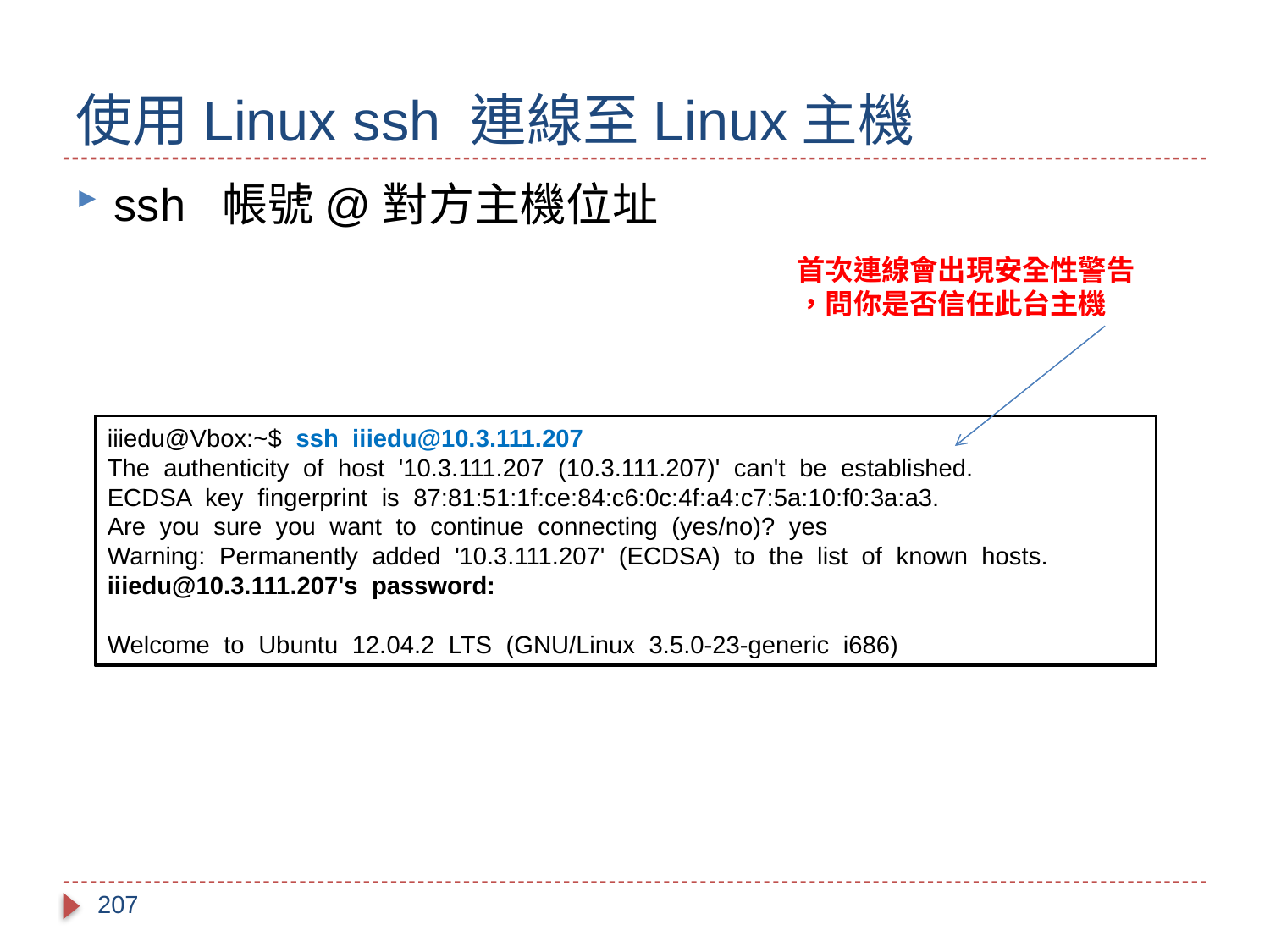

# 使用Linux ssh 連線至Linux主機
ssh  帳號@對方主機位址

首次連線會出現安全性警告
，問你是否信任此台主機
iiiedu@Vbox:~$  ssh  iiiedu@10.3.111.207
The  authenticity  of  host  '10.3.111.207  (10.3.111.207)'  can't  be  established.
ECDSA  key  fingerprint  is  87:81:51:1f:ce:84:c6:0c:4f:a4:c7:5a:10:f0:3a:a3.
Are  you  sure  you  want  to  continue  connecting  (yes/no)?  yes
Warning:  Permanently  added  '10.3.111.207'  (ECDSA)  to  the  list  of  known  hosts.
iiiedu@10.3.111.207's  password:

Welcome  to  Ubuntu  12.04.2  LTS  (GNU/Linux  3.5.0-23-generic  i686)
207